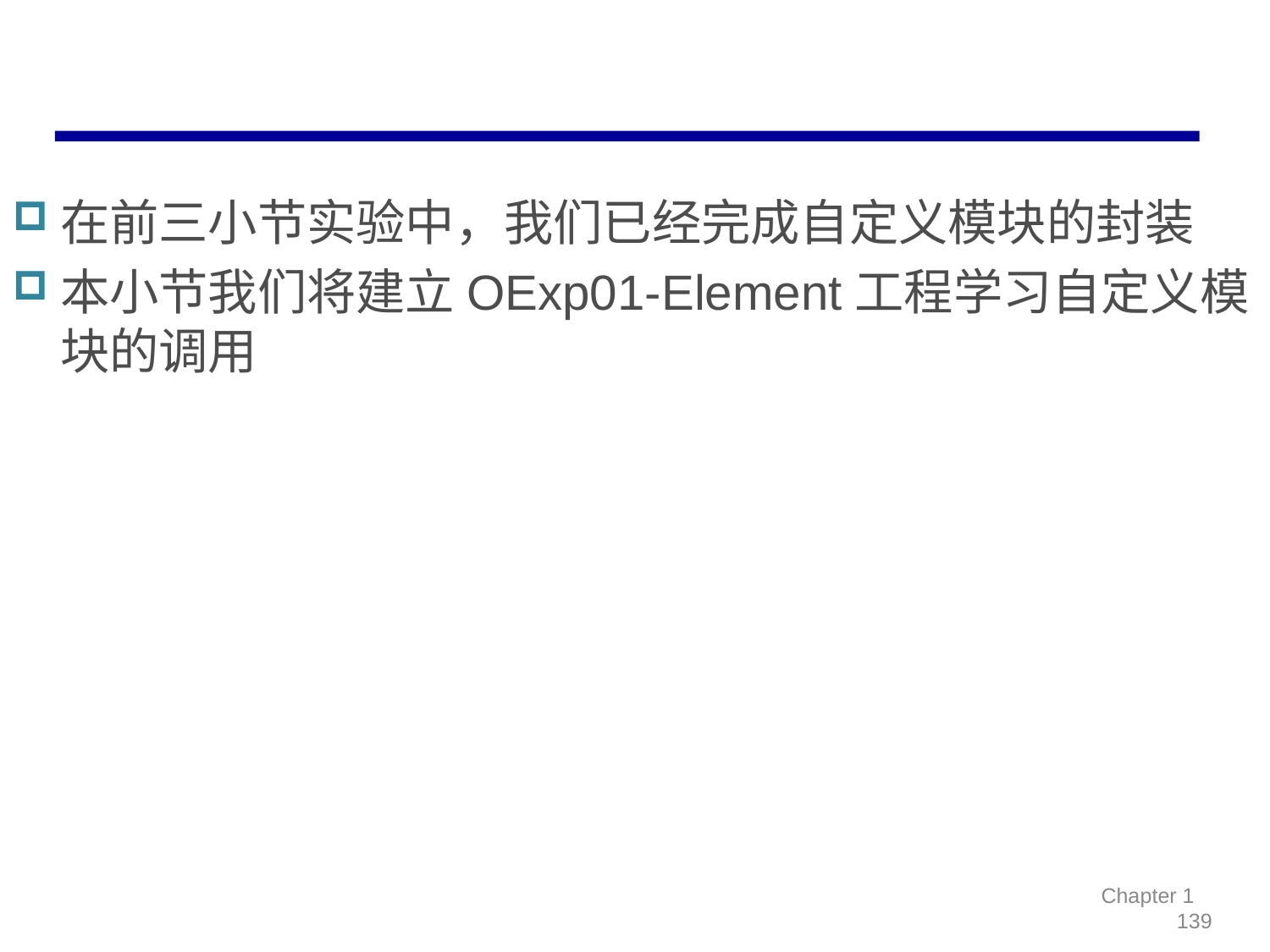

#

在前三小节实验中，我们已经完成自定义模块的封装
本小节我们将建立OExp01-Element工程学习自定义模块的调用
Chapter 1   139